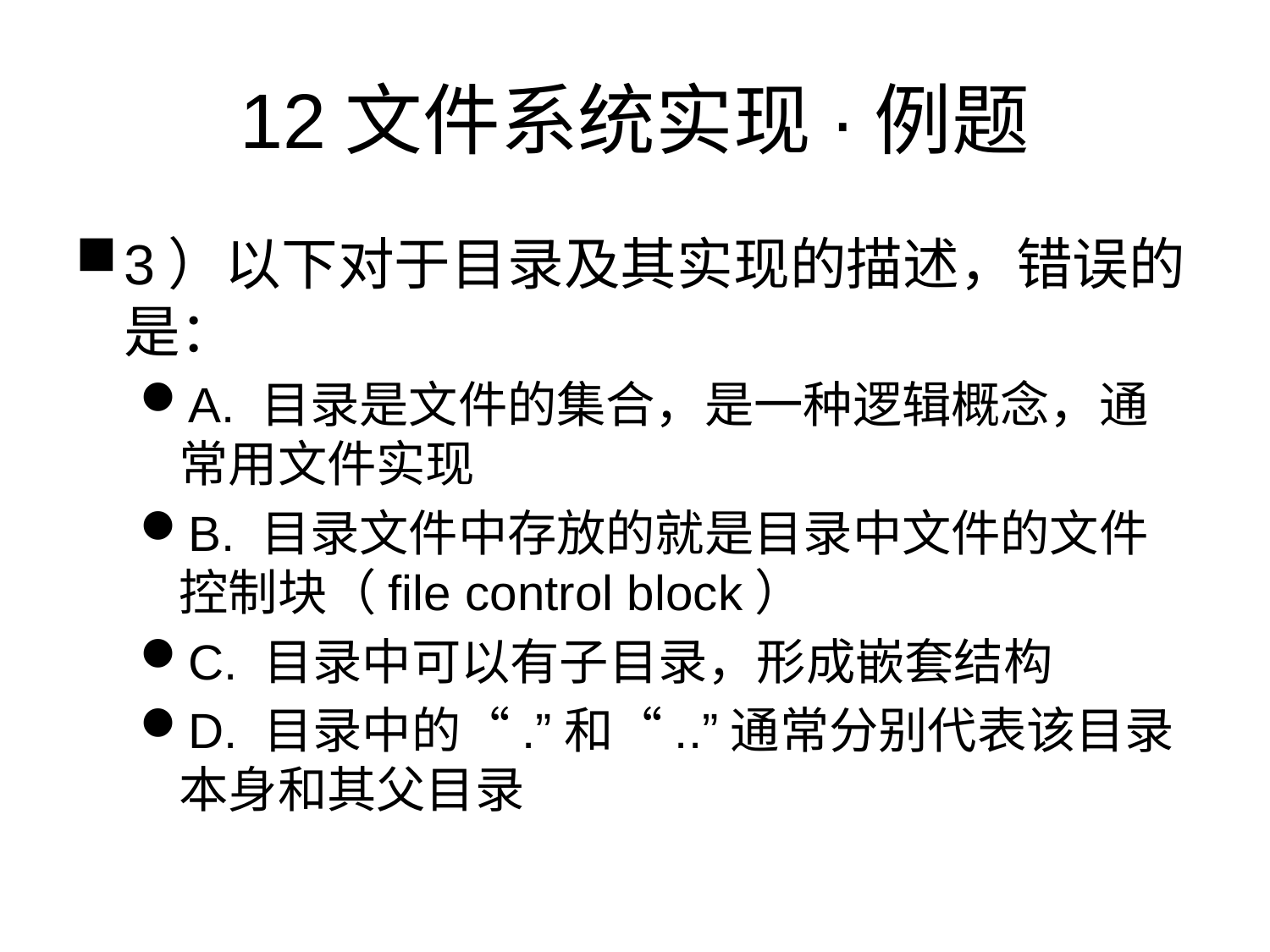

# 12文件系统实现·例题
3）以下对于目录及其实现的描述，错误的是：
A. 目录是文件的集合，是一种逻辑概念，通常用文件实现
B. 目录文件中存放的就是目录中文件的文件控制块（file control block）
C. 目录中可以有子目录，形成嵌套结构
D. 目录中的“.”和“..”通常分别代表该目录本身和其父目录